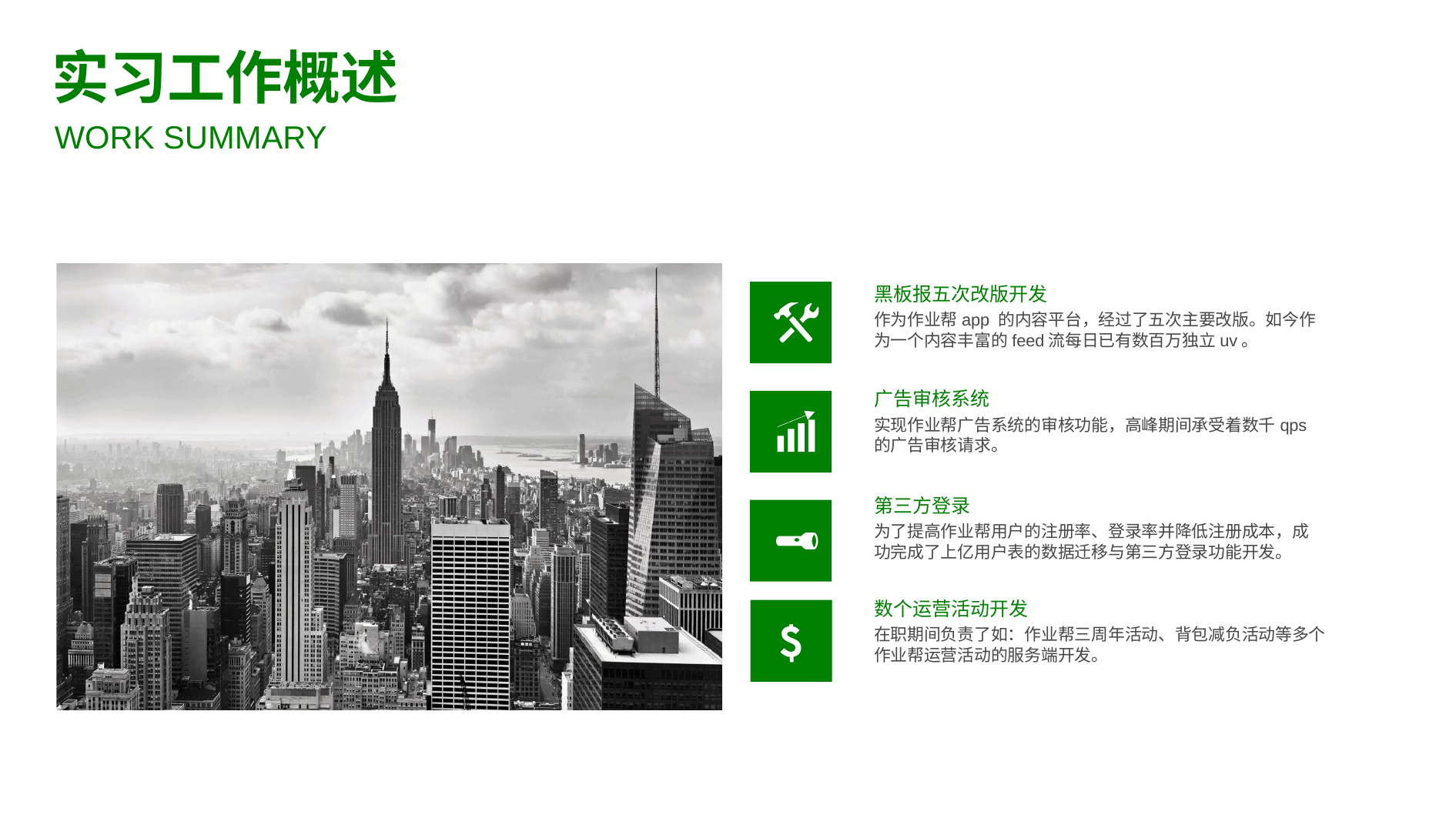

实习工作概述
WORK SUMMARY

黑板报五次改版开发

作为作业帮app 的内容平台，经过了五次主要改版。如今作为一个内容丰富的feed流每日已有数百万独立uv。
广告审核系统

实现作业帮广告系统的审核功能，高峰期间承受着数千qps 的广告审核请求。
第三方登录

为了提高作业帮用户的注册率、登录率并降低注册成本，成功完成了上亿用户表的数据迁移与第三方登录功能开发。

数个运营活动开发

在职期间负责了如：作业帮三周年活动、背包减负活动等多个作业帮运营活动的服务端开发。